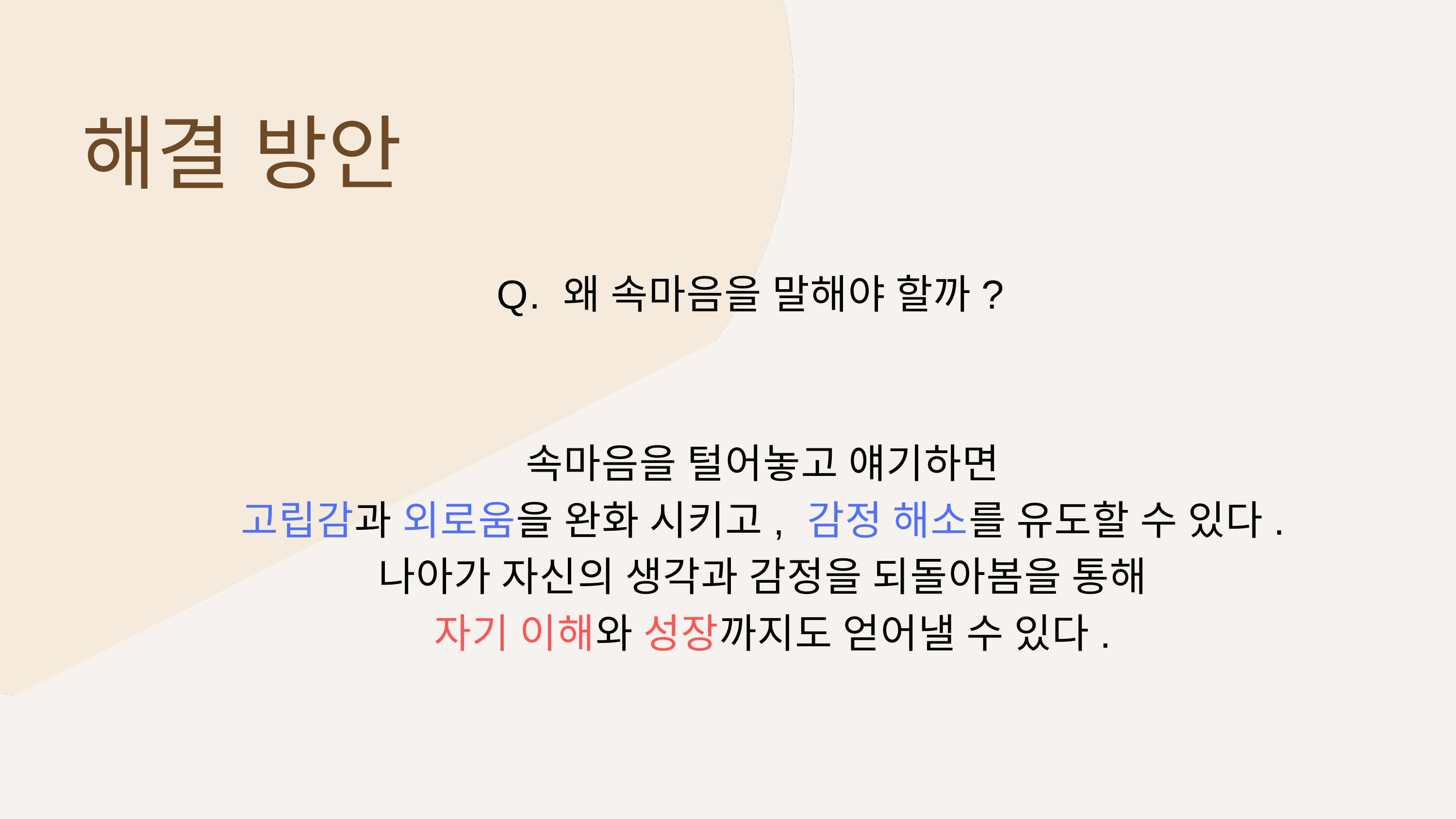

해결 방안
Q. 왜 속마음을 말해야 할까?
속마음을 털어놓고 얘기하면
고립감과 외로움을 완화 시키고, 감정 해소를 유도할 수 있다.
나아가 자신의 생각과 감정을 되돌아봄을 통해
 자기 이해와 성장까지도 얻어낼 수 있다.